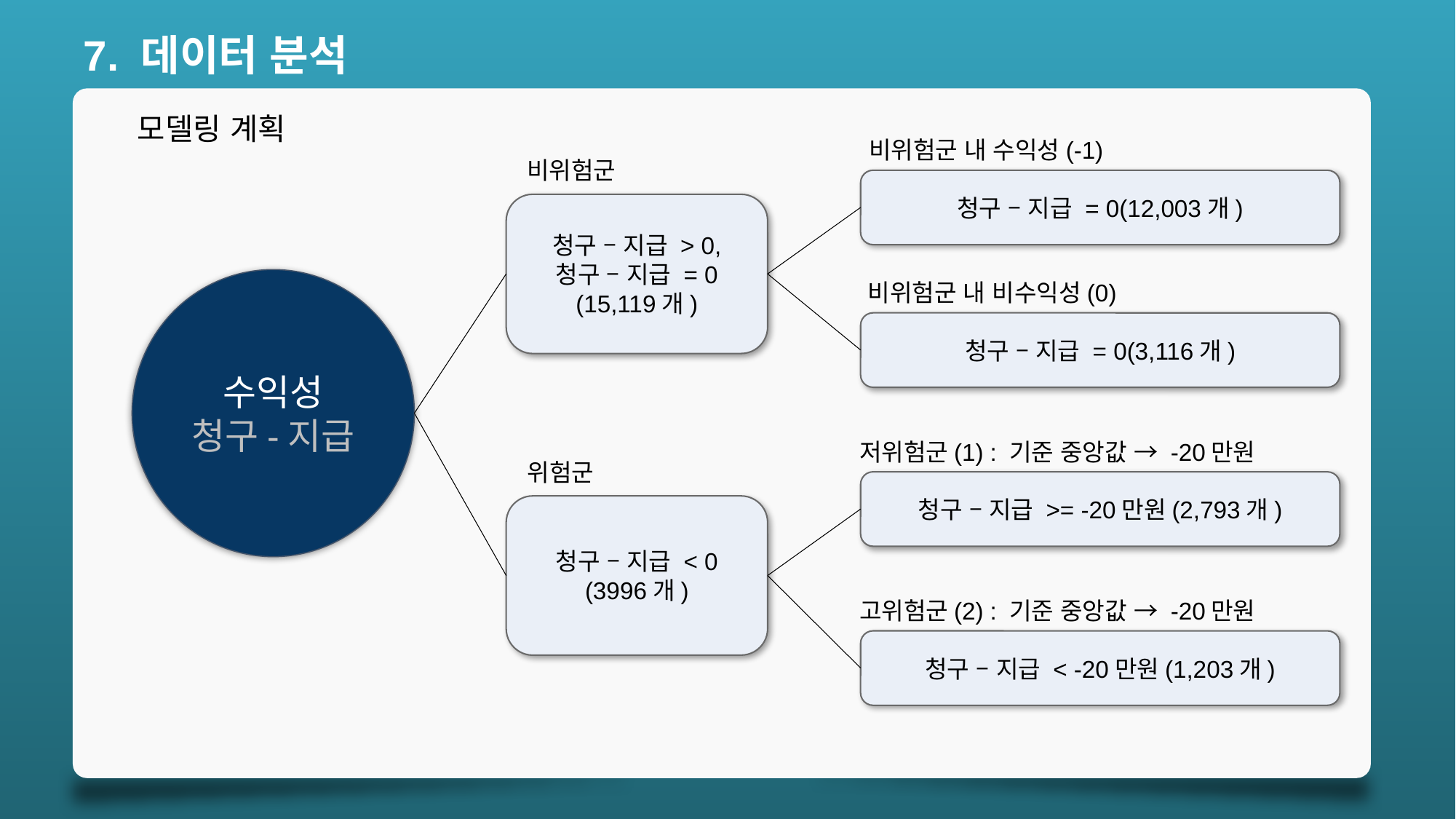

7. 데이터 분석
모델링 계획
비위험군 내 수익성(-1)
비위험군
청구 – 지급 = 0(12,003개)
청구 – 지급 > 0,
청구 – 지급 = 0
(15,119개)
수익성
청구-지급
비위험군 내 비수익성(0)
청구 – 지급 = 0(3,116개)
저위험군(1) : 기준 중앙값 → -20만원
위험군
청구 – 지급 >= -20만원(2,793개)
청구 – 지급 < 0
(3996개)
고위험군(2) : 기준 중앙값 → -20만원
청구 – 지급 < -20만원(1,203개)